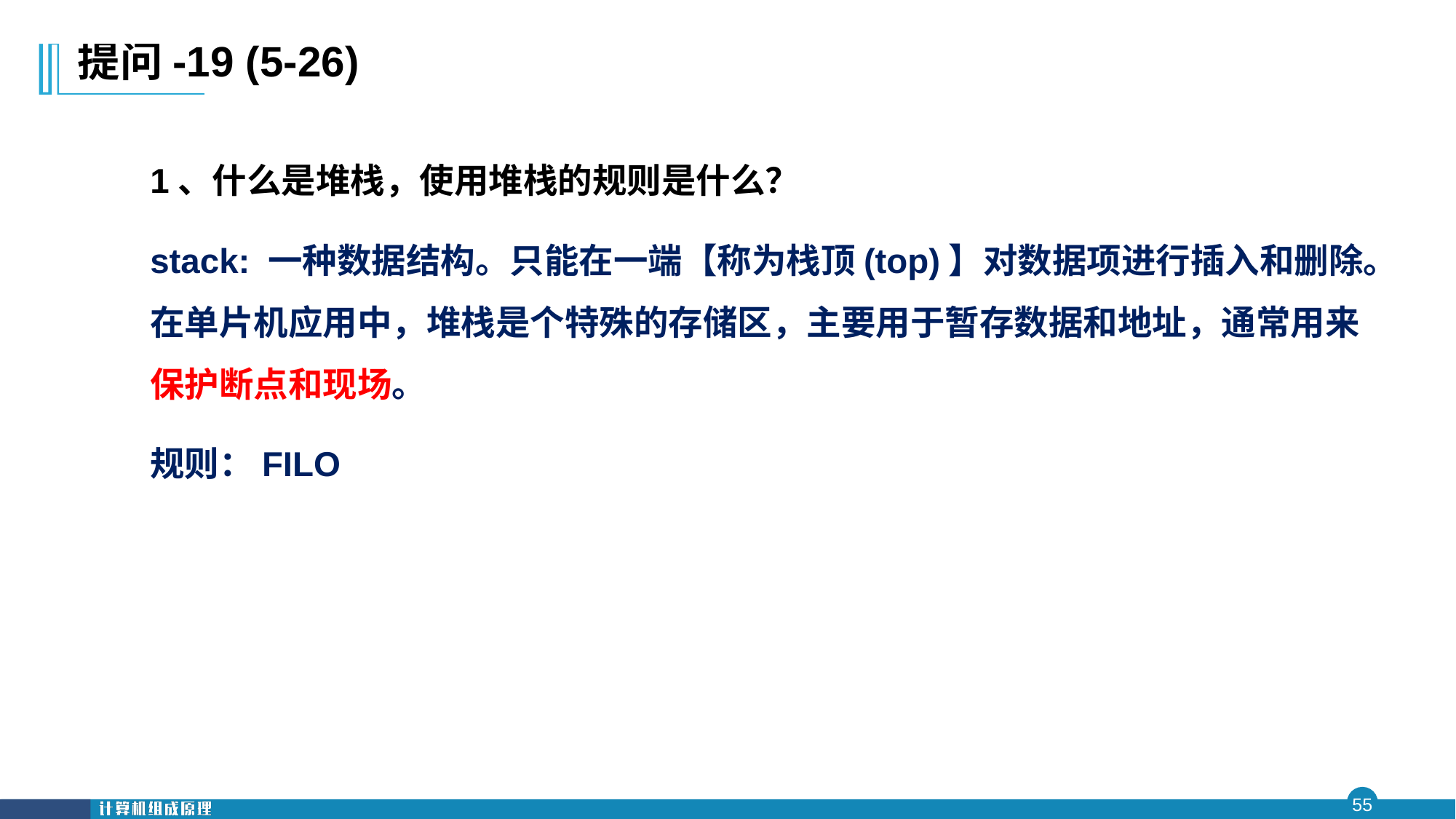

在计算机领域，堆栈是一个不容忽视的概念，堆栈是一种数据结构。堆栈都是一种数据项按序排列的数据结构，只能在一端(称为栈顶(top))对数据项进行插入和删除。在单片机应用中，堆栈是个特殊的存储区，主要功能是暂时存放数据和地址，通常用来保护断点和现场。

提问-19 (5-26)
1、什么是堆栈，使用堆栈的规则是什么？
stack: 一种数据结构。只能在一端【称为栈顶(top)】对数据项进行插入和删除。在单片机应用中，堆栈是个特殊的存储区，主要用于暂存数据和地址，通常用来保护断点和现场。
规则：FILO